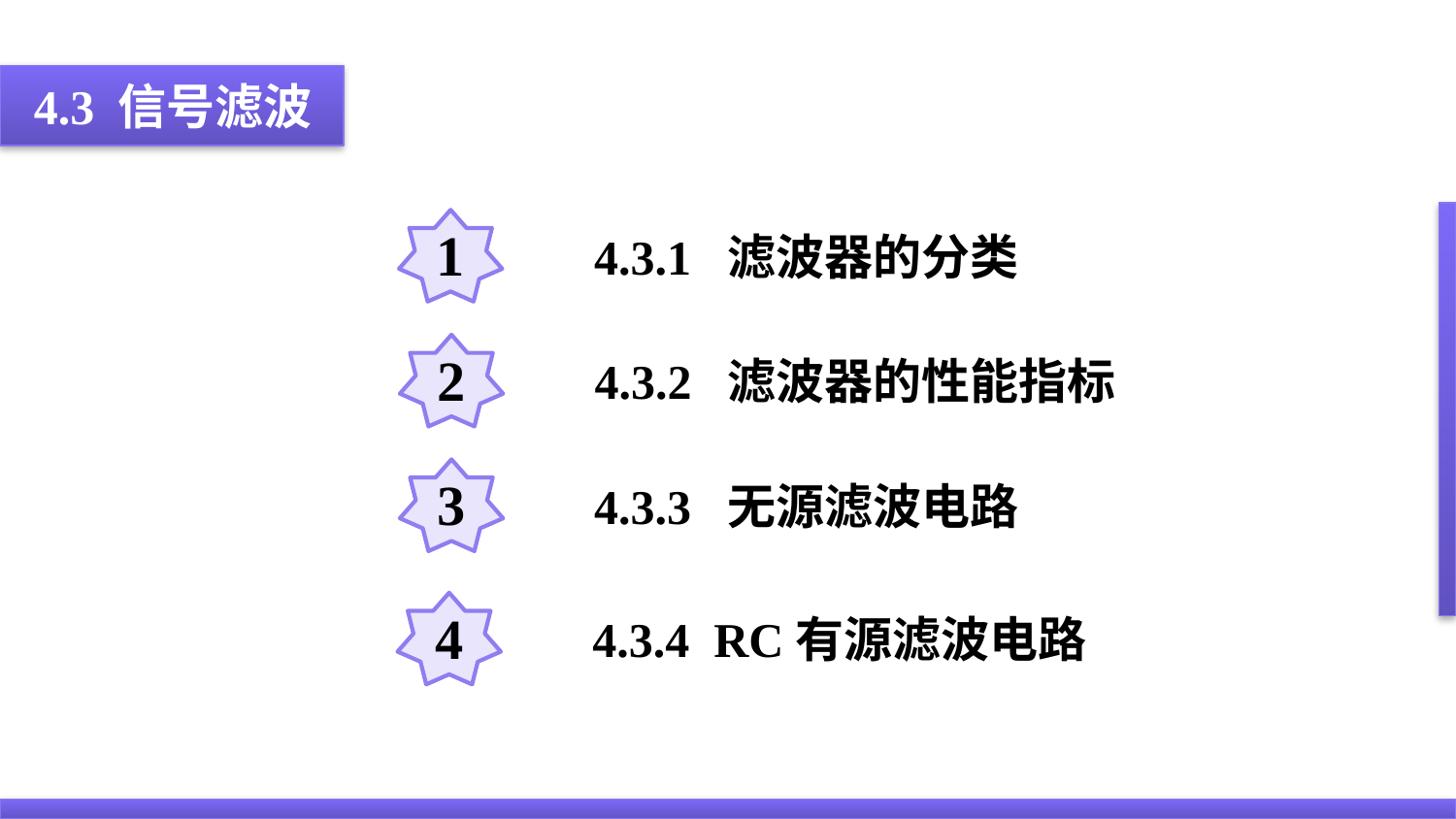

4.3 信号滤波
1
4.3.1  滤波器的分类
2
4.3.2  滤波器的性能指标
3
4.3.3  无源滤波电路
4
4.3.4  RC有源滤波电路